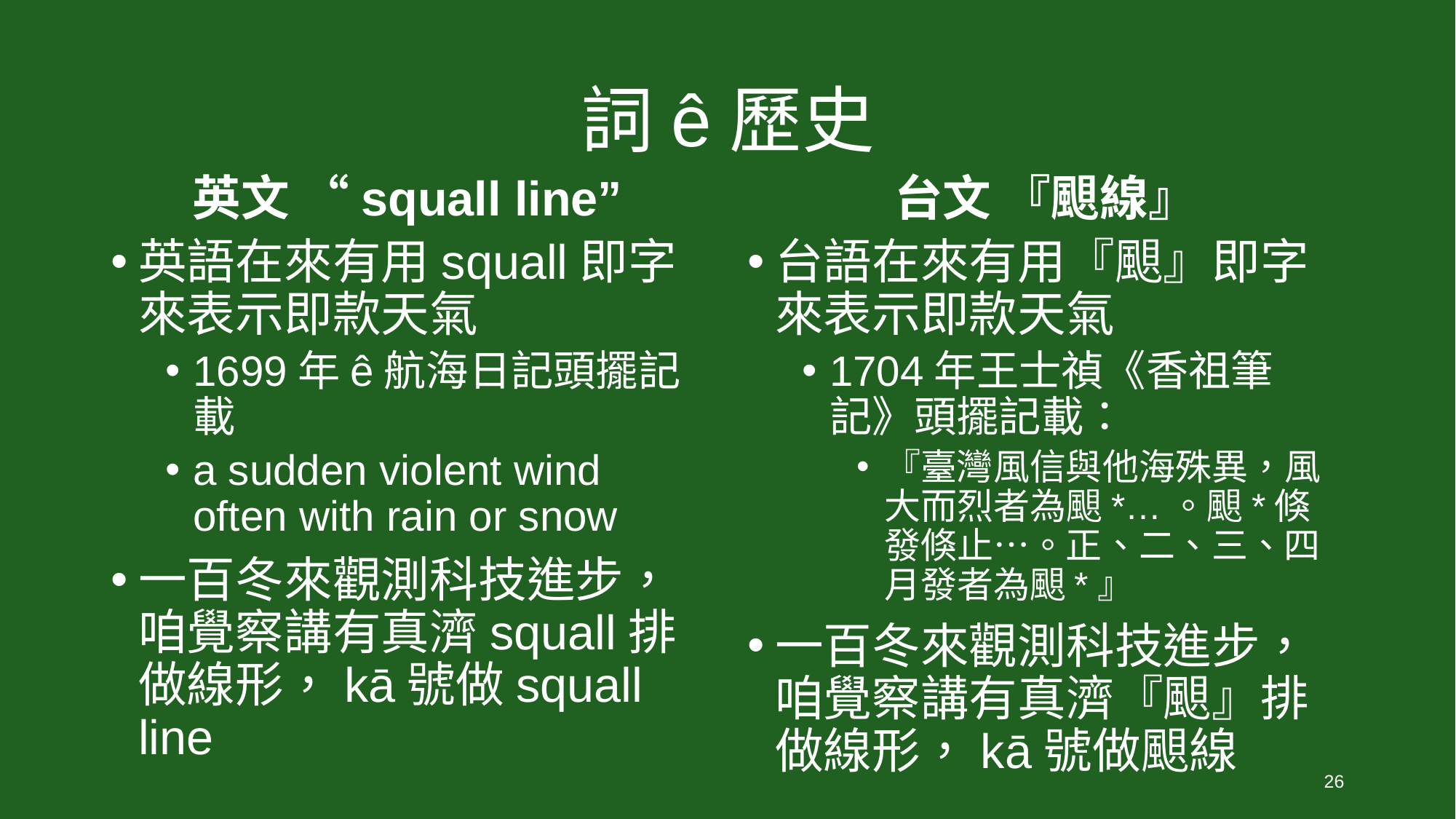

# 詞ê歷史
英文 “squall line”
台文 『𩗗線』
英語在來有用squall即字來表示即款天氣
1699年ê航海日記頭擺記載
a sudden violent wind often with rain or snow
一百冬來觀測科技進步，咱覺察講有真濟squall排做線形，kā號做squall line
台語在來有用『𩗗』即字來表示即款天氣
1704年王士禎《香祖筆記》頭擺記載：
『臺灣風信與他海殊異，風大而烈者為𩗗*…。𩗗*倏發倏止…。正、二、三、四月發者為𩗗*』
一百冬來觀測科技進步，咱覺察講有真濟『𩗗』排做線形，kā號做𩗗線

26